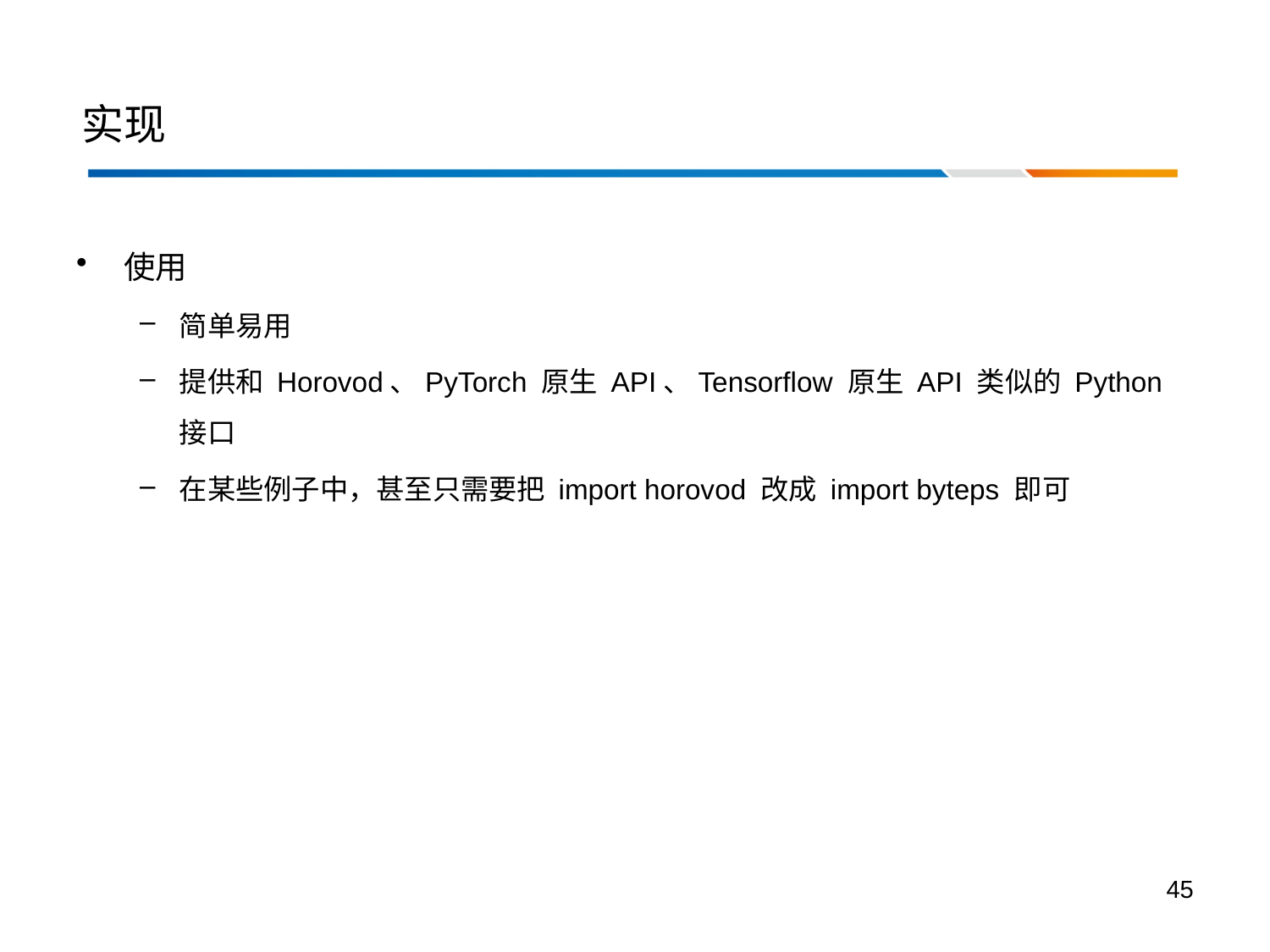

# 实现
使用
简单易用
提供和 Horovod、PyTorch 原生 API、Tensorflow 原生 API 类似的 Python 接口
在某些例子中，甚至只需要把 import horovod 改成 import byteps 即可
45